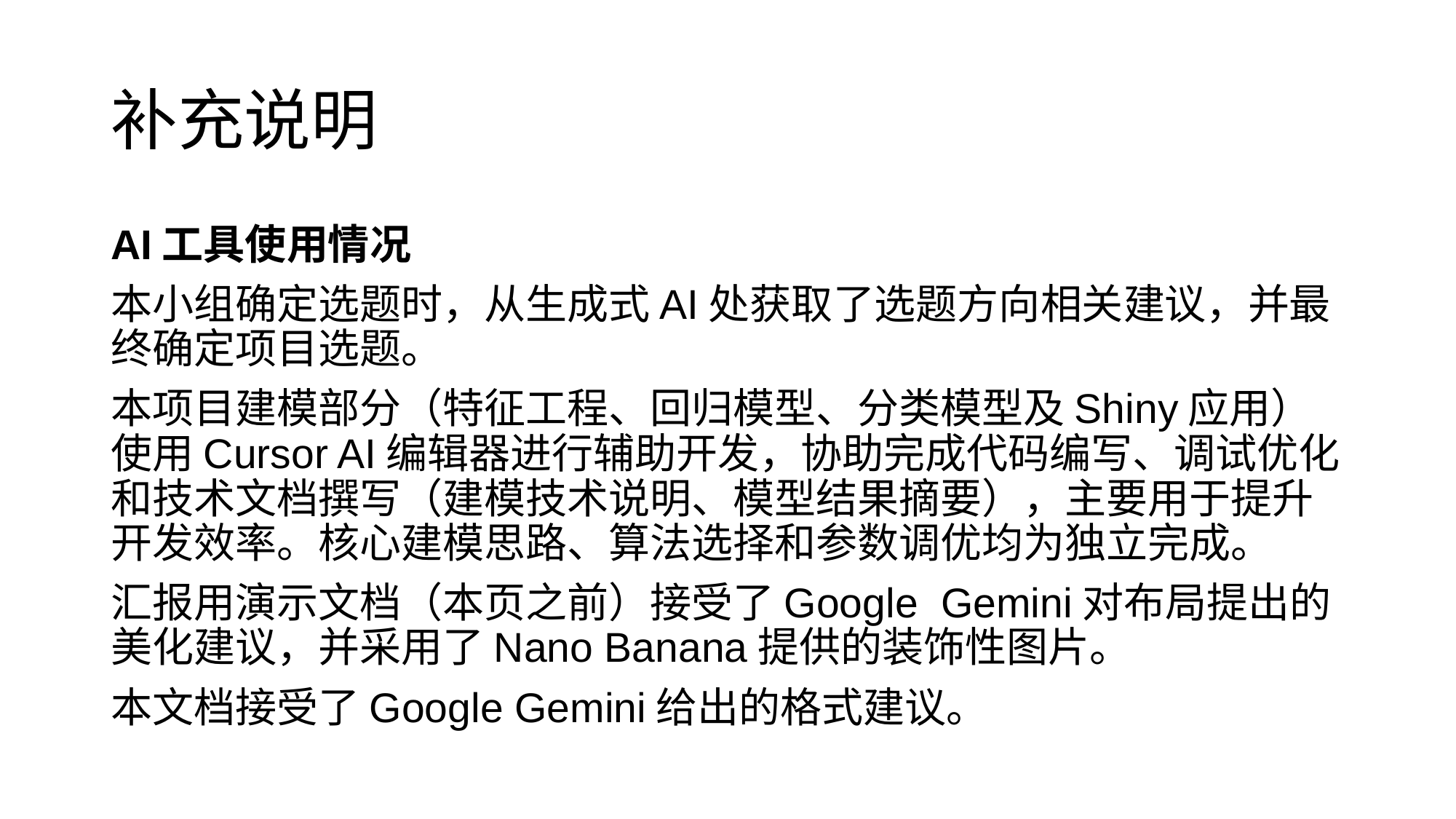

# 补充说明
AI工具使用情况
本小组确定选题时，从生成式AI处获取了选题方向相关建议，并最终确定项目选题。
本项目建模部分（特征工程、回归模型、分类模型及Shiny应用）使用Cursor AI编辑器进行辅助开发，协助完成代码编写、调试优化和技术文档撰写（建模技术说明、模型结果摘要），主要用于提升开发效率。核心建模思路、算法选择和参数调优均为独立完成。
汇报用演示文档（本页之前）接受了Google  Gemini对布局提出的美化建议，并采用了Nano Banana提供的装饰性图片。
本文档接受了Google Gemini给出的格式建议。